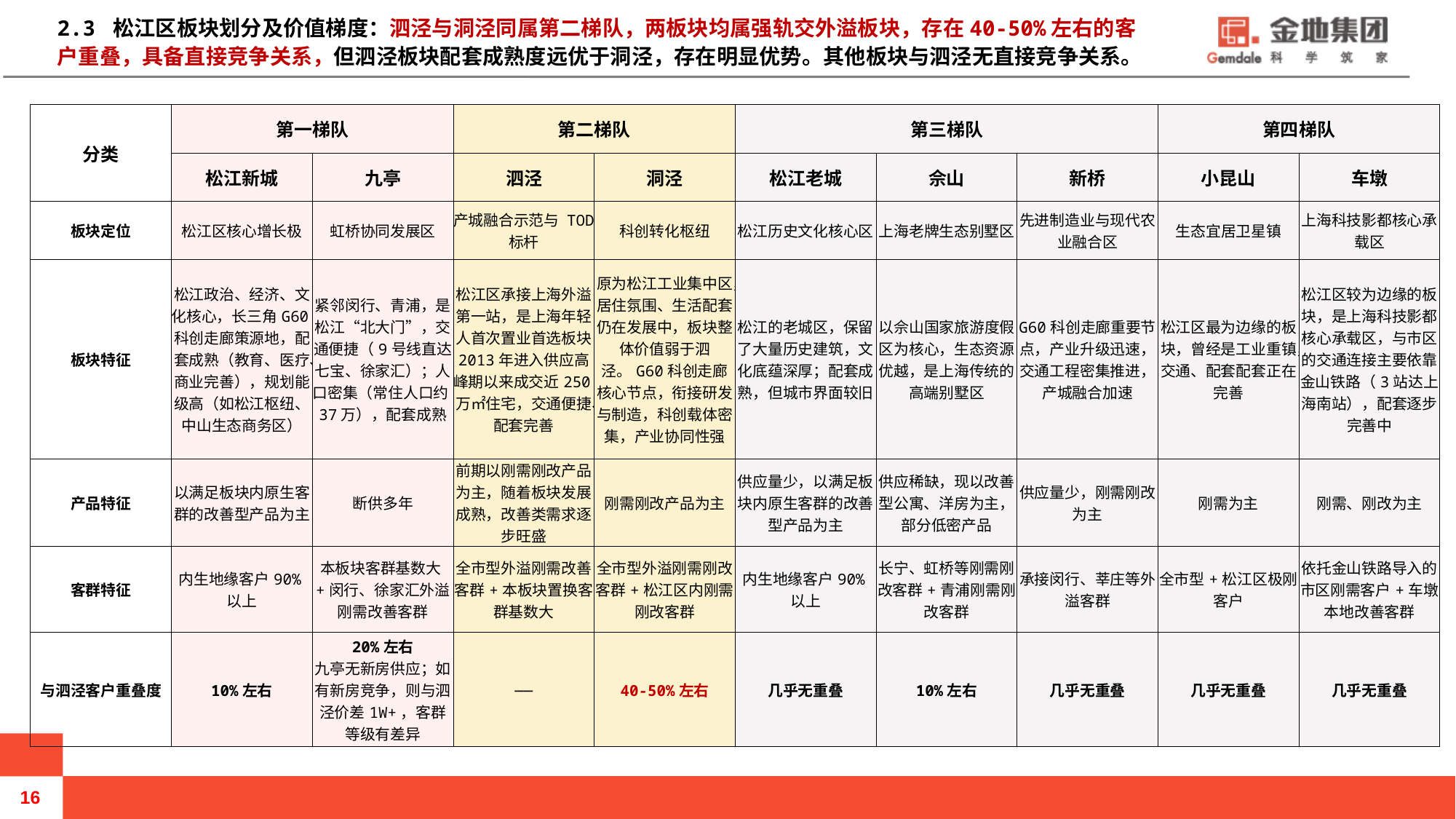

# 2.3 松江区板块划分及价值梯度：泗泾与洞泾同属第二梯队，两板块均属强轨交外溢板块，存在40-50%左右的客户重叠，具备直接竞争关系，但泗泾板块配套成熟度远优于洞泾，存在明显优势。其他板块与泗泾无直接竞争关系。
| 分类 | 第一梯队 |  | 第二梯队 |  | 第三梯队 |  |  | 第四梯队 |  |
| --- | --- | --- | --- | --- | --- | --- | --- | --- | --- |
|  | 松江新城 | 九亭 | 泗泾 | 洞泾 | 松江老城 | 佘山 | 新桥 | 小昆山 | 车墩 |
| 板块定位 | 松江区核心增长极 | 虹桥协同发展区 | 产城融合示范与 TOD 标杆 | 科创转化枢纽 | 松江历史文化核心区 | 上海老牌生态别墅区 | 先进制造业与现代农业融合区 | 生态宜居卫星镇 | 上海科技影都核心承载区 |
| 板块特征 | 松江政治、经济、文化核心，长三角G60科创走廊策源地，配套成熟（教育、医疗、商业完善），规划能级高（如松江枢纽、中山生态商务区） | 紧邻闵行、青浦，是松江“北大门”，交通便捷（9号线直达七宝、徐家汇）；人口密集（常住人口约37万），配套成熟 | 松江区承接上海外溢第一站，是上海年轻人首次置业首选板块，2013年进入供应高峰期以来成交近250万㎡住宅，交通便捷、配套完善 | 原为松江工业集中区，居住氛围、生活配套仍在发展中，板块整体价值弱于泗泾。G60科创走廊核心节点，衔接研发与制造，科创载体密集，产业协同性强 | 松江的老城区，保留了大量历史建筑，文化底蕴深厚；配套成熟，但城市界面较旧 | 以佘山国家旅游度假区为核心，生态资源优越，是上海传统的高端别墅区 | G60科创走廊重要节点，产业升级迅速，交通工程密集推进，产城融合加速 | 松江区最为边缘的板块，曾经是工业重镇，交通、配套配套正在完善 | 松江区较为边缘的板块，是上海科技影都核心承载区，与市区的交通连接主要依靠金山铁路（3站达上海南站），配套逐步完善中 |
| 产品特征 | 以满足板块内原生客群的改善型产品为主 | 断供多年 | 前期以刚需刚改产品为主，随着板块发展成熟，改善类需求逐步旺盛 | 刚需刚改产品为主 | 供应量少，以满足板块内原生客群的改善型产品为主 | 供应稀缺，现以改善型公寓、洋房为主，部分低密产品 | 供应量少，刚需刚改为主 | 刚需为主 | 刚需、刚改为主 |
| 客群特征 | 内生地缘客户90%以上 | 本板块客群基数大+闵行、徐家汇外溢刚需改善客群 | 全市型外溢刚需改善客群+本板块置换客群基数大 | 全市型外溢刚需刚改客群+松江区内刚需刚改客群 | 内生地缘客户90%以上 | 长宁、虹桥等刚需刚改客群+青浦刚需刚改客群 | 承接闵行、莘庄等外溢客群 | 全市型+松江区极刚客户 | 依托金山铁路导入的市区刚需客户+车墩本地改善客群 |
| 与泗泾客户重叠度 | 10%左右 | 20%左右 九亭无新房供应；如有新房竞争，则与泗泾价差1W+，客群等级有差异 | —— | 40-50%左右 | 几乎无重叠 | 10%左右 | 几乎无重叠 | 几乎无重叠 | 几乎无重叠 |